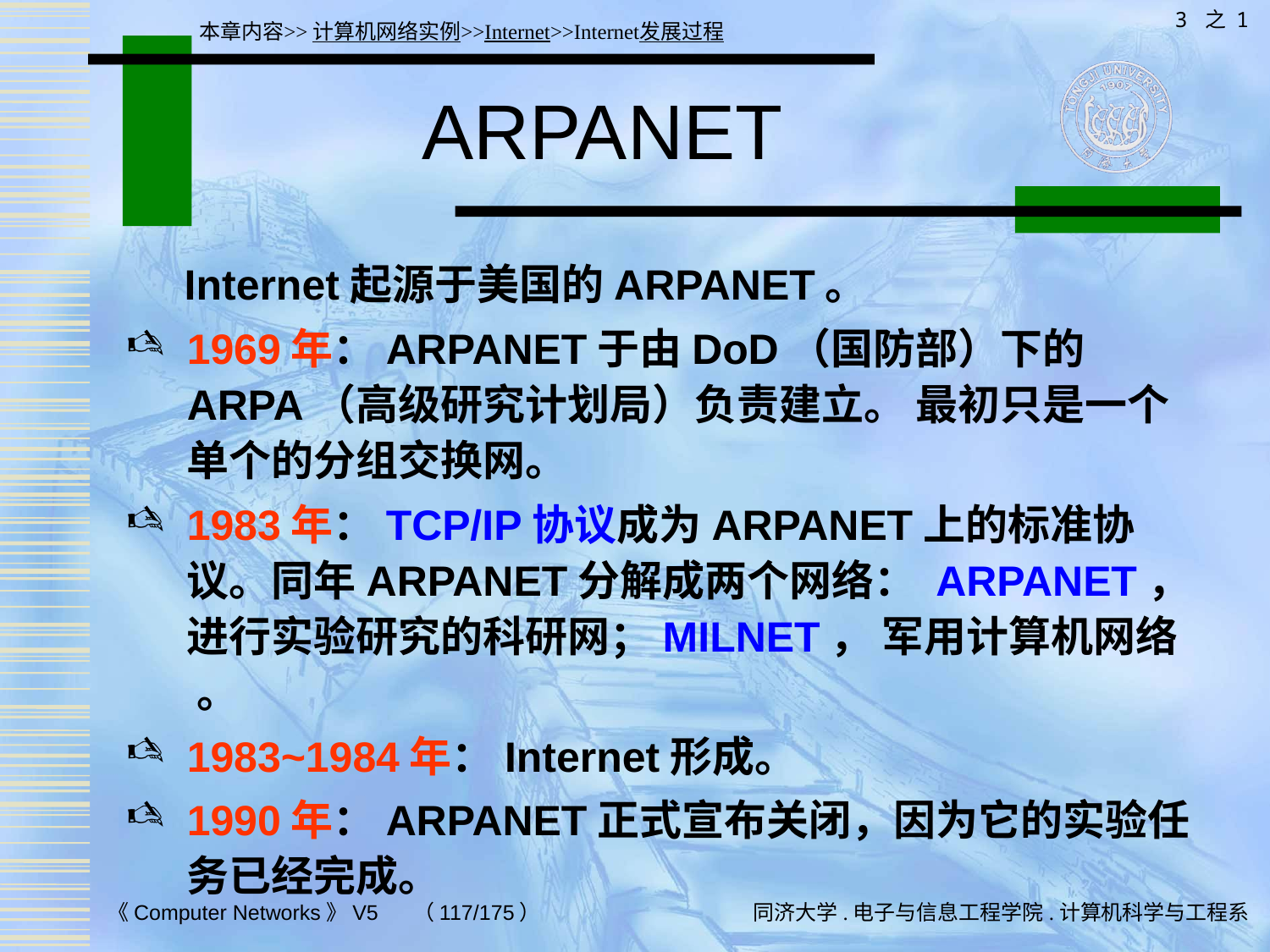

3 之 1
本章内容>>计算机网络实例>>Internet>>Internet发展过程
# ARPANET
     Internet起源于美国的ARPANET。
1969年：ARPANET于由DoD（国防部）下的ARPA（高级研究计划局）负责建立。 最初只是一个单个的分组交换网。
1983年：TCP/IP协议成为ARPANET上的标准协议。同年ARPANET分解成两个网络： ARPANET，进行实验研究的科研网；MILNET， 军用计算机网络 。
1983~1984年：Internet形成。
1990年：ARPANET正式宣布关闭，因为它的实验任务已经完成。